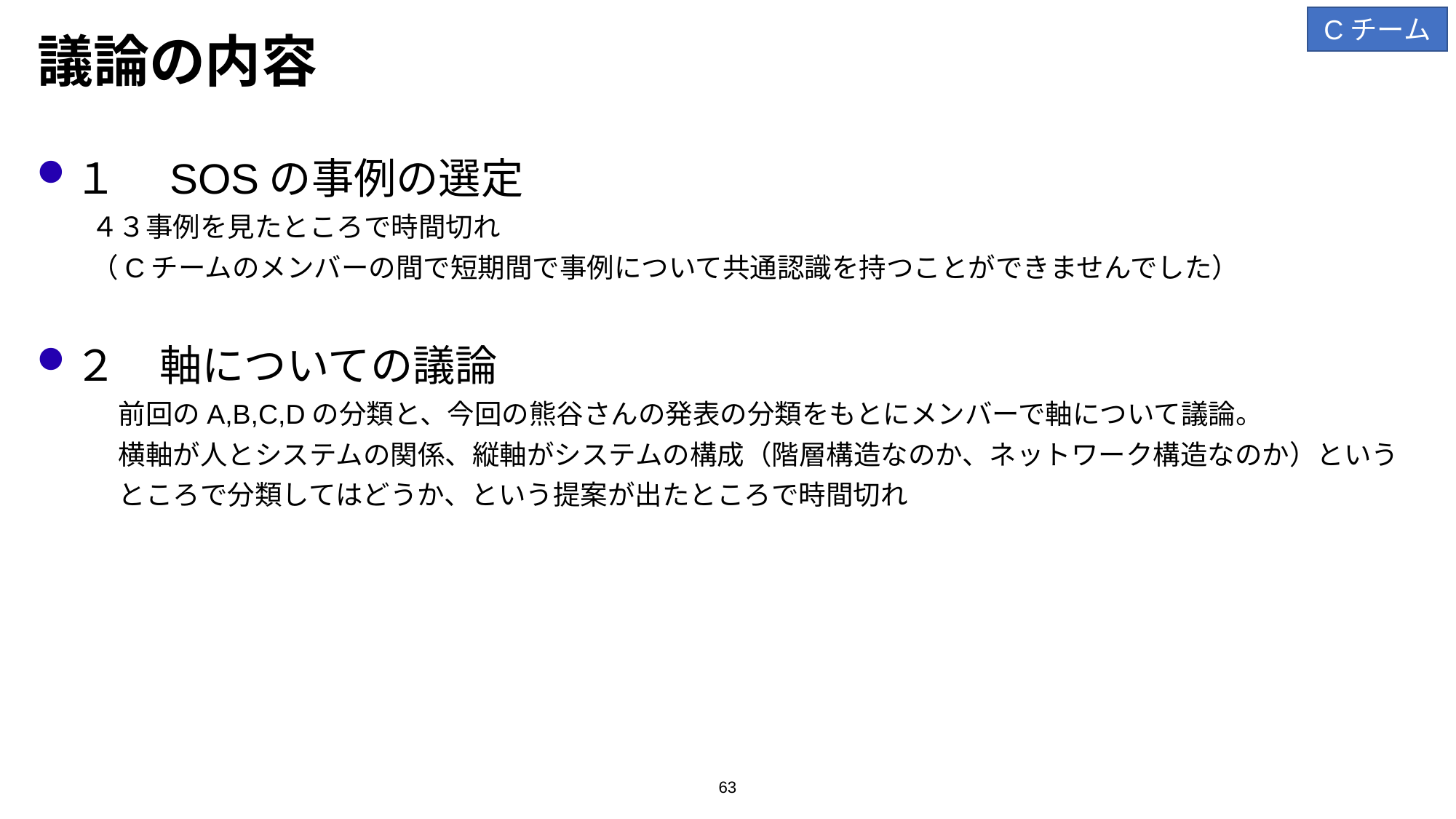

# 議論の内容
Cチーム
１　SOSの事例の選定
４３事例を見たところで時間切れ
（Cチームのメンバーの間で短期間で事例について共通認識を持つことができませんでした）

２　軸についての議論
　前回のA,B,C,Dの分類と、今回の熊谷さんの発表の分類をもとにメンバーで軸について議論。
　横軸が人とシステムの関係、縦軸がシステムの構成（階層構造なのか、ネットワーク構造なのか）という
　ところで分類してはどうか、という提案が出たところで時間切れ
63